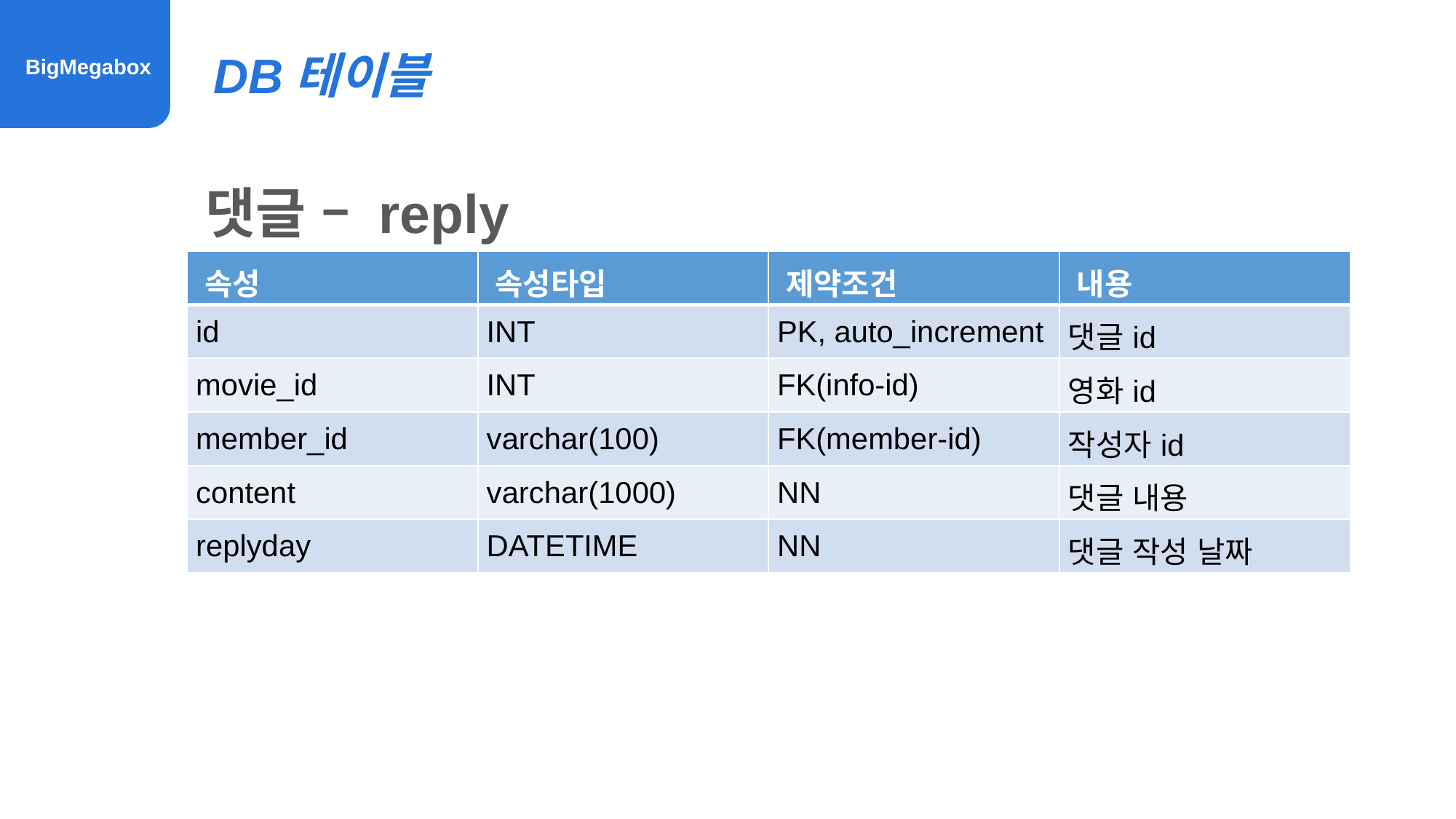

DB테이블
BigMegabox
댓글 – reply
| 속성 | 속성타입 | 제약조건 | 내용 |
| --- | --- | --- | --- |
| id | INT | PK, auto\_increment | 댓글id |
| movie\_id | INT | FK(info-id) | 영화id |
| member\_id | varchar(100) | FK(member-id) | 작성자id |
| content | varchar(1000) | NN | 댓글 내용 |
| replyday | DATETIME | NN | 댓글 작성 날짜 |